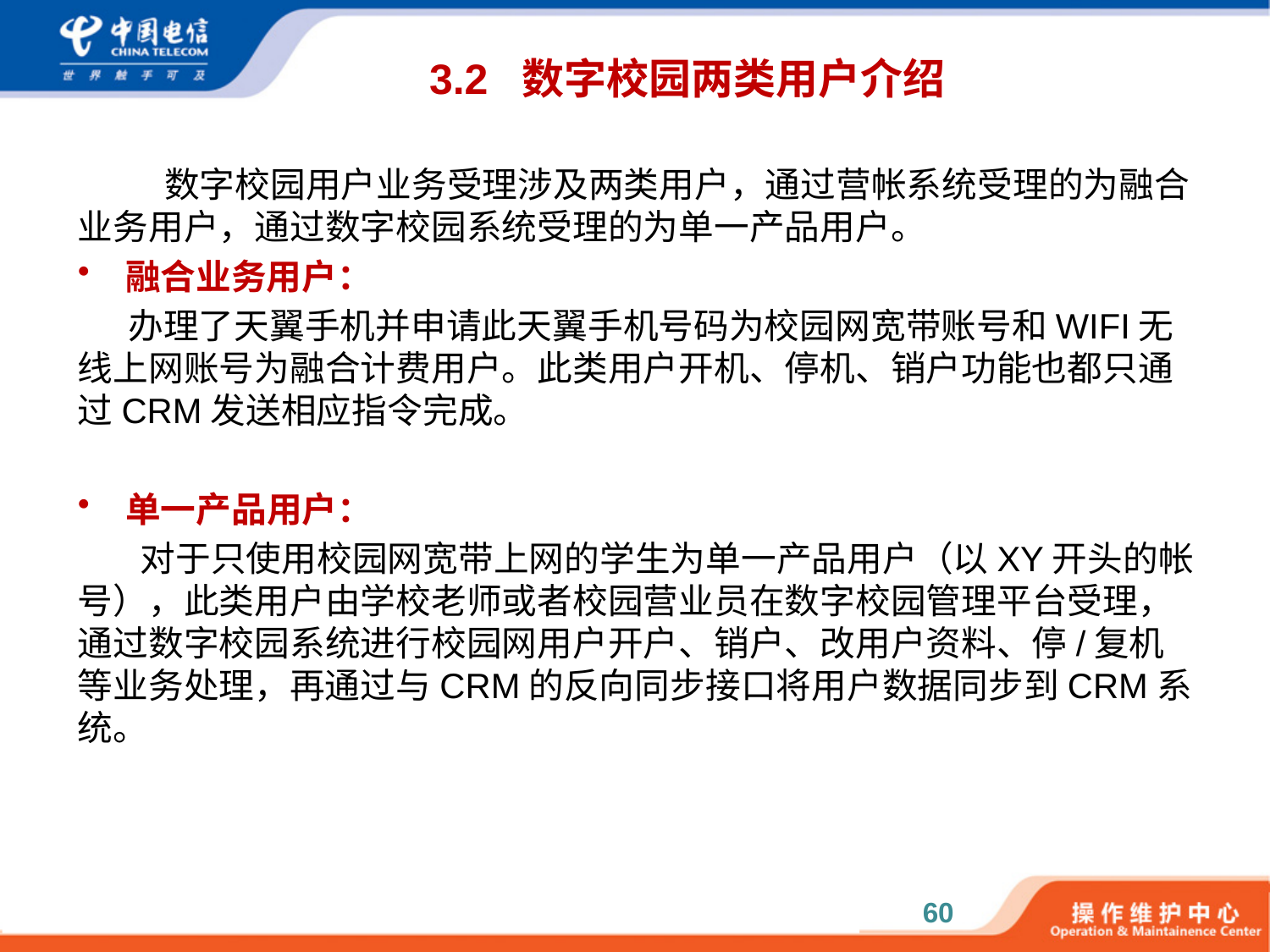

# 3.2  数字校园两类用户介绍
数字校园用户业务受理涉及两类用户，通过营帐系统受理的为融合业务用户，通过数字校园系统受理的为单一产品用户。
融合业务用户：
办理了天翼手机并申请此天翼手机号码为校园网宽带账号和WIFI无线上网账号为融合计费用户。此类用户开机、停机、销户功能也都只通过CRM发送相应指令完成。

单一产品用户：
对于只使用校园网宽带上网的学生为单一产品用户（以XY开头的帐号），此类用户由学校老师或者校园营业员在数字校园管理平台受理，通过数字校园系统进行校园网用户开户、销户、改用户资料、停/复机等业务处理，再通过与CRM的反向同步接口将用户数据同步到CRM系统。